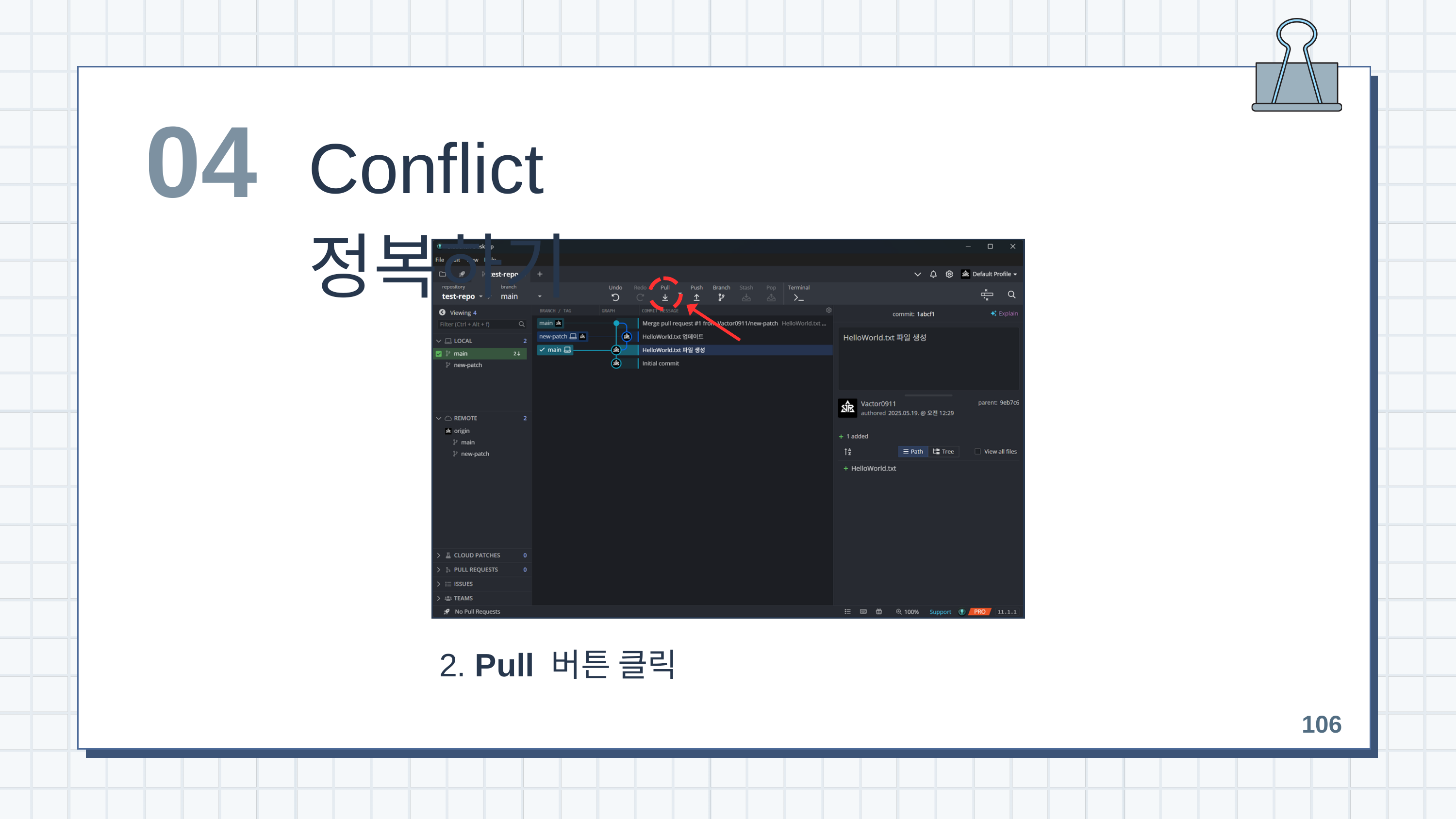

04
Conflict 정복하기

   2. Pull 버튼 클릭
106